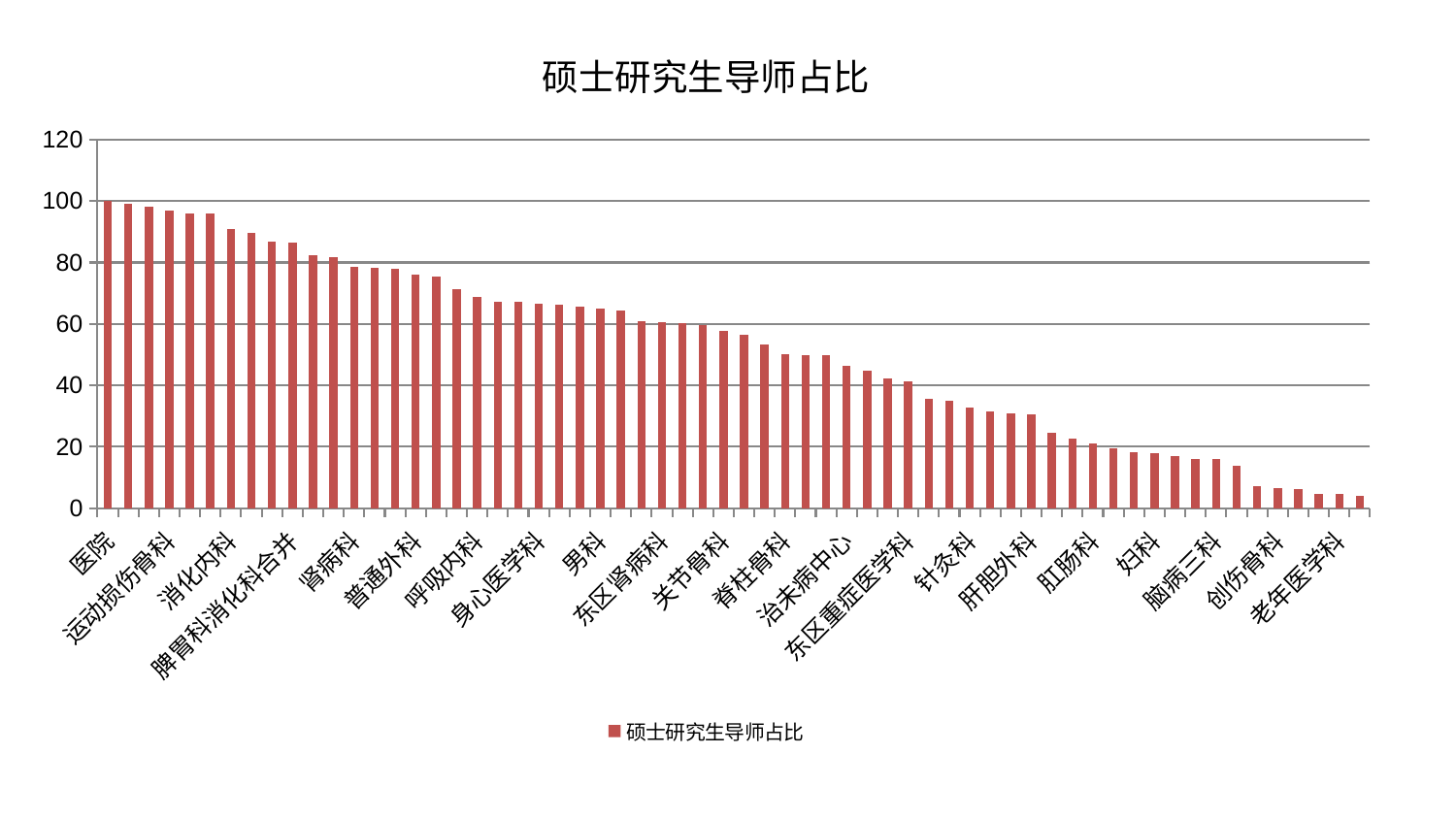

### Chart: 硕士研究生导师占比

| Category | 硕士研究生导师占比 |
|---|---|
| 医院 | 99.99999999999999 |
| 泌尿外科 | 99.1152791488715 |
| 西区重症医学科 | 98.04818529792415 |
| 运动损伤骨科 | 96.87535812031574 |
| 肾脏内科 | 96.08542745647442 |
| 耳鼻喉科 | 96.05737407726501 |
| 消化内科 | 90.88922279166036 |
| 内分泌科 | 89.6068731234011 |
| 周围血管科 | 86.87257104236501 |
| 脾胃科消化科合并 | 86.48409313620076 |
| 脑病一科 | 82.42914686862257 |
| 显微骨科 | 81.77138128341356 |
| 肾病科 | 78.48962113558333 |
| 小儿骨科 | 78.42241108421644 |
| 重症医学科 | 77.96515878265762 |
| 普通外科 | 75.95485846341438 |
| 神经外科 | 75.39730757860382 |
| 推拿科 | 71.32556811642901 |
| 呼吸内科 | 68.70057811937579 |
| 心病三科 | 67.38240327451375 |
| 小儿推拿科 | 67.17985359841596 |
| 身心医学科 | 66.55380602602719 |
| 骨科 | 66.30479498020749 |
| 中医外治中心 | 65.73933873358692 |
| 男科 | 64.9563277135856 |
| 风湿病科 | 64.25013684969308 |
| 心病二科 | 60.789952354894496 |
| 东区肾病科 | 60.48180813065446 |
| 血液科 | 60.414974087068195 |
| 肝病科 | 59.79174396282239 |
| 关节骨科 | 57.84254959173438 |
| 眼科 | 56.57408019347862 |
| 心血管内科 | 53.41097078750514 |
| 脊柱骨科 | 50.18220915512322 |
| 神经内科 | 49.99930161965968 |
| 皮肤科 | 49.70611128070103 |
| 治未病中心 | 46.43143549864433 |
| 综合内科 | 44.87280969625548 |
| 康复科 | 42.30696214054593 |
| 东区重症医学科 | 41.28775782761017 |
| 脑病二科 | 35.747900849993954 |
| 妇二科 | 34.931791602495444 |
| 针灸科 | 32.90250138553429 |
| 美容皮肤科 | 31.537977154482927 |
| 肿瘤内科 | 30.908224269336916 |
| 肝胆外科 | 30.543302716217944 |
| 胸外科 | 24.452871543913112 |
| 心病四科 | 22.79605616953259 |
| 肛肠科 | 21.051754747335785 |
| 儿科 | 19.51835199864591 |
| 妇科妇二科合并 | 18.209256957367327 |
| 妇科 | 17.80975431710953 |
| 心病一科 | 17.014370868669864 |
| 微创骨科 | 16.155331690904152 |
| 脑病三科 | 16.03907180023434 |
| 脾胃病科 | 13.826061863331885 |
| 口腔科 | 7.240285927263447 |
| 创伤骨科 | 6.669486777651992 |
| 产科 | 6.386351236081471 |
| 中医经典科 | 4.788803638914197 |
| 老年医学科 | 4.715709986541458 |
| 乳腺甲状腺外科 | 4.101778681439107 |
229